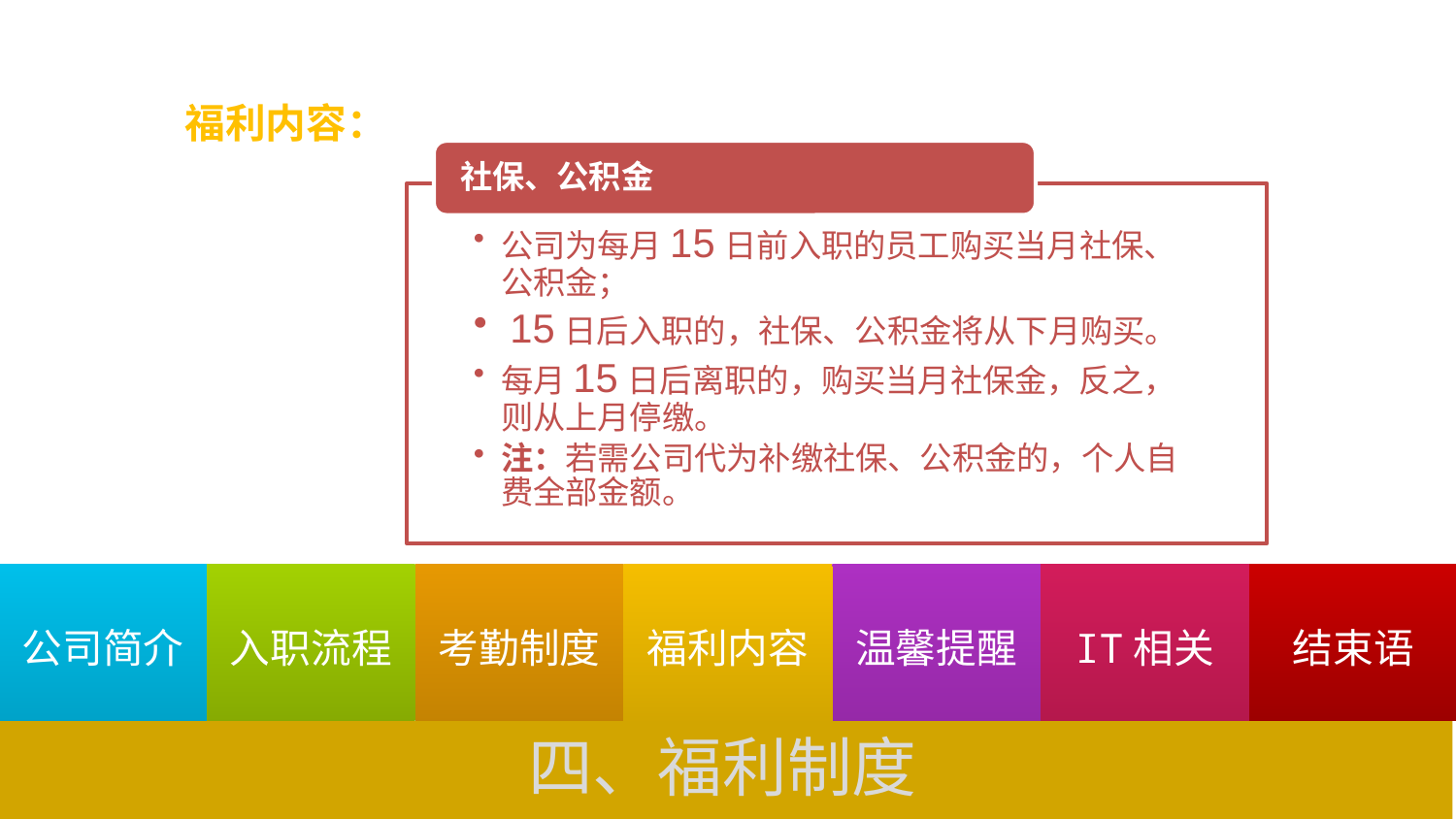

福利内容：
公司为每月15日前入职的员工购买当月社保、公积金；
15日后入职的，社保、公积金将从下月购买。
每月15日后离职的，购买当月社保金，反之，则从上月停缴。
注：若需公司代为补缴社保、公积金的，个人自费全部金额。
社保、公积金

四、福利制度

结束语
温馨提醒
IT相关
公司简介
入职流程
考勤制度
福利内容